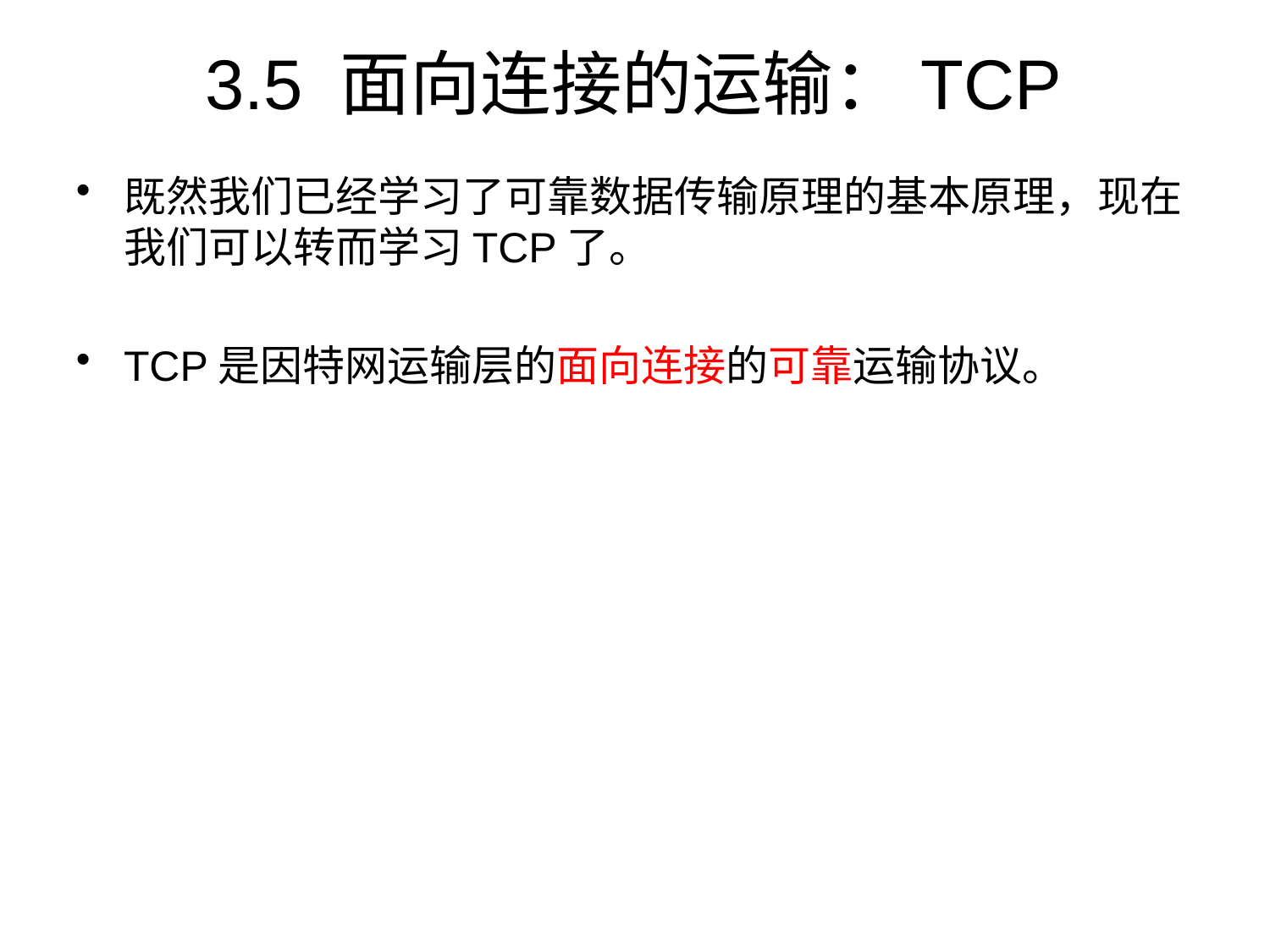

# 3.5 面向连接的运输：TCP
既然我们已经学习了可靠数据传输原理的基本原理，现在我们可以转而学习TCP了。

TCP是因特网运输层的面向连接的可靠运输协议。